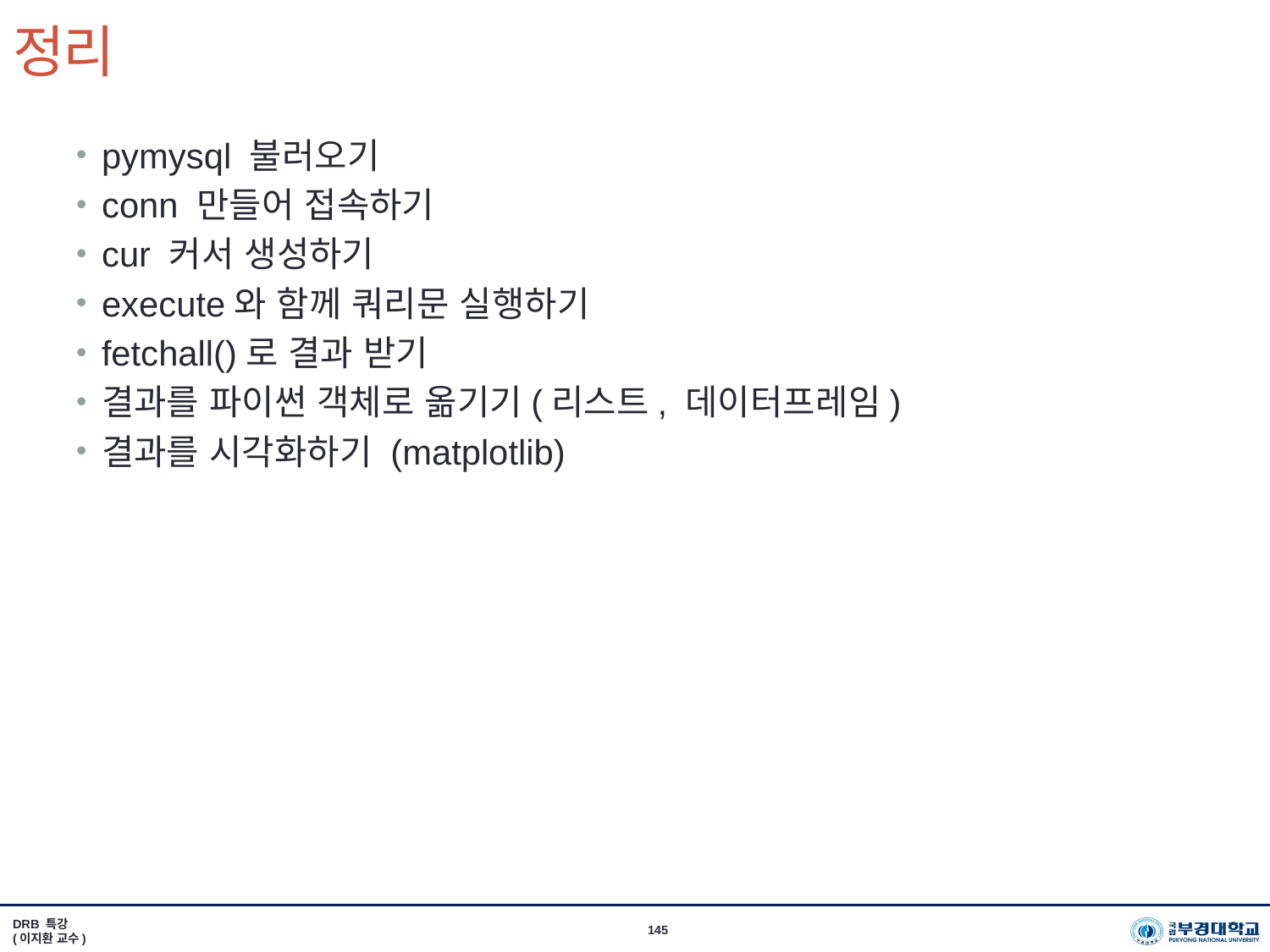

# 정리
pymysql 불러오기
conn 만들어 접속하기
cur 커서 생성하기
execute와 함께 쿼리문 실행하기
fetchall()로 결과 받기
결과를 파이썬 객체로 옮기기(리스트, 데이터프레임)
결과를 시각화하기 (matplotlib)
DRB 특강
(이지환 교수)